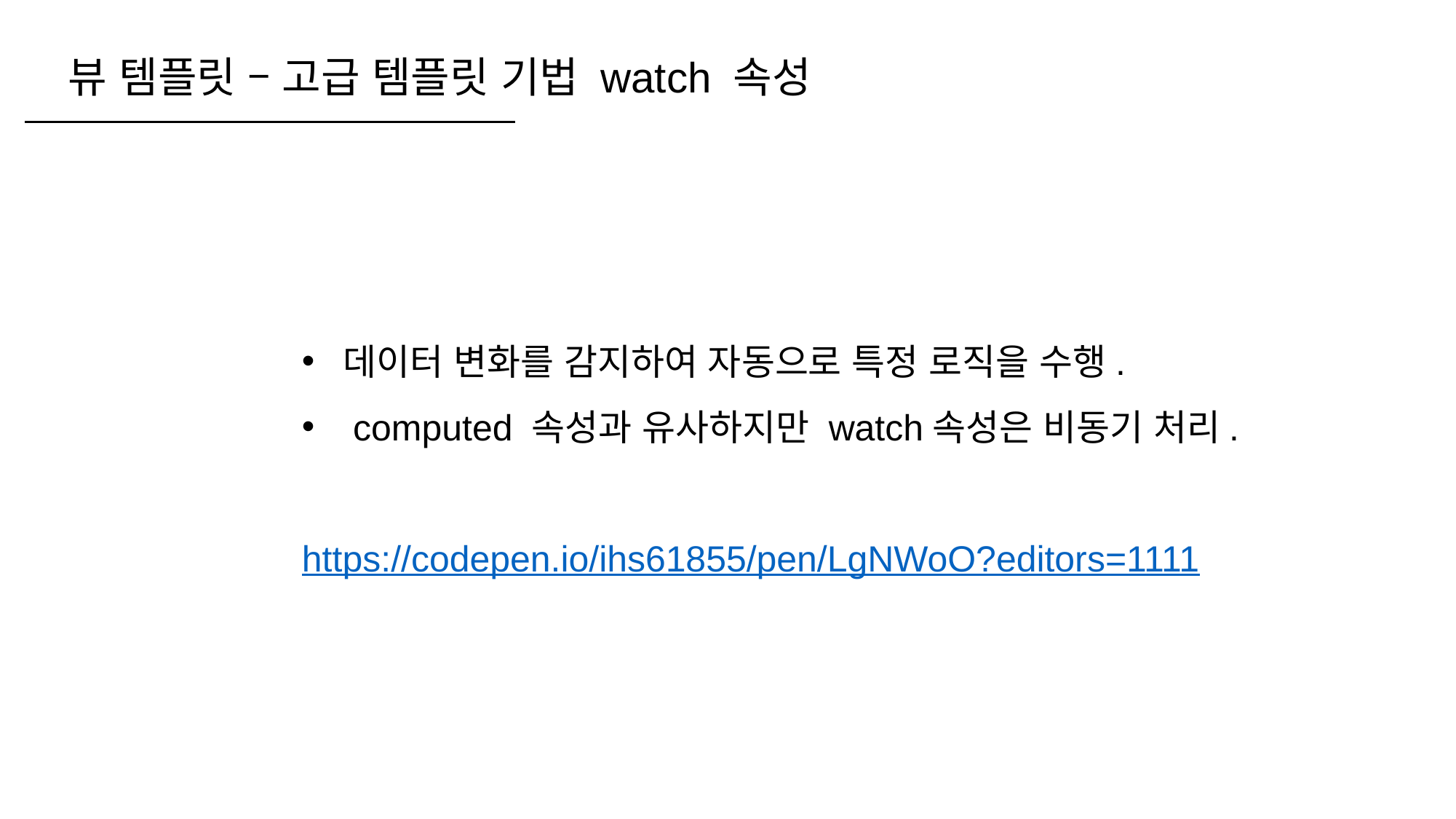

뷰 템플릿 – 고급 템플릿 기법 watch 속성
데이터 변화를 감지하여 자동으로 특정 로직을 수행.
 computed 속성과 유사하지만 watch속성은 비동기 처리.

https://codepen.io/ihs61855/pen/LgNWoO?editors=1111